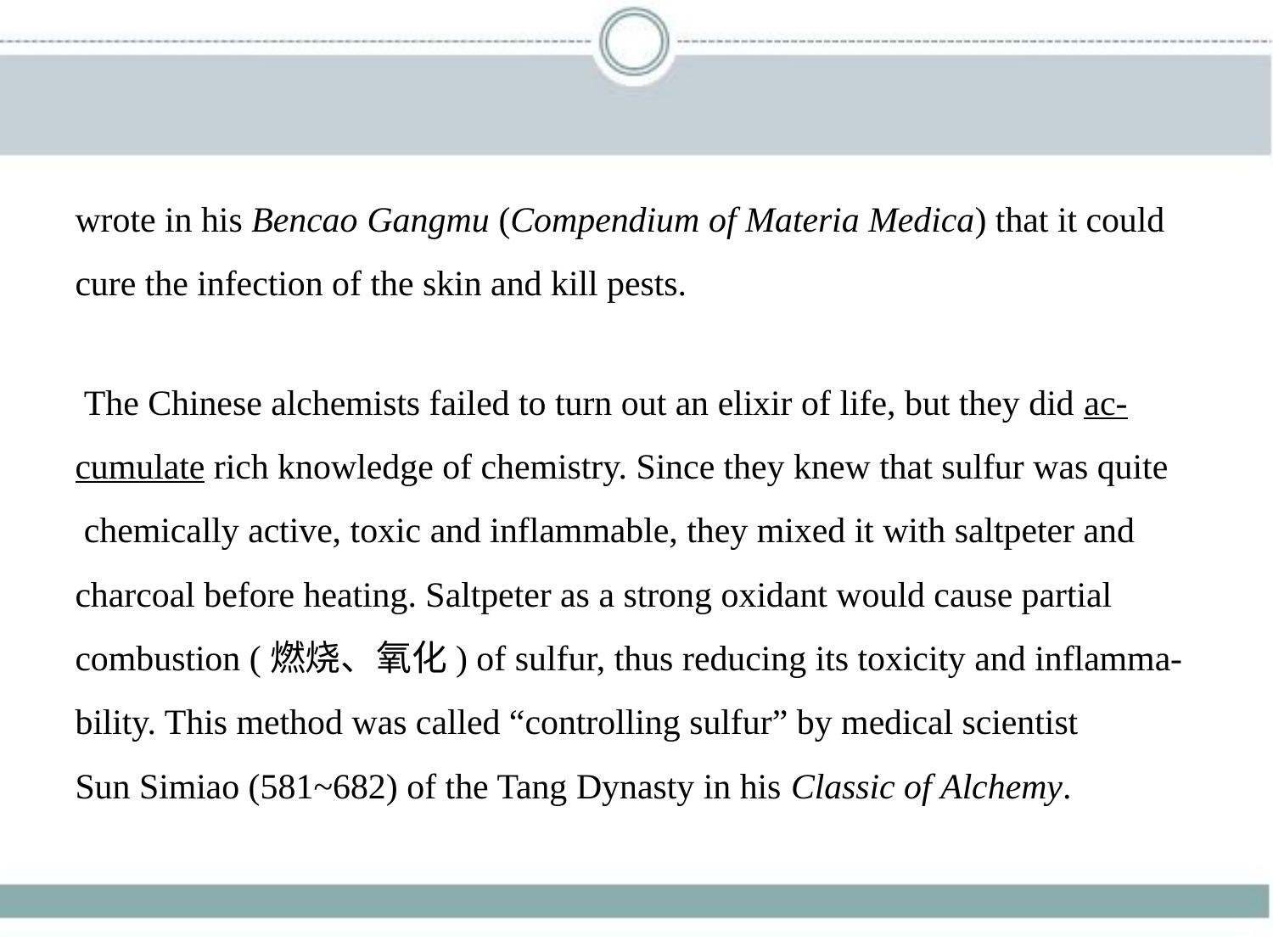

wrote in his Bencao Gangmu (Compendium of Materia Medica) that it could
cure the infection of the skin and kill pests.
 The Chinese alchemists failed to turn out an elixir of life, but they did ac-
cumulate rich knowledge of chemistry. Since they knew that sulfur was quite
 chemically active, toxic and inflammable, they mixed it with saltpeter and
charcoal before heating. Saltpeter as a strong oxidant would cause partial
combustion (燃烧、氧化) of sulfur, thus reducing its toxicity and inflamma-
bility. This method was called “controlling sulfur” by medical scientist
Sun Simiao (581~682) of the Tang Dynasty in his Classic of Alchemy.